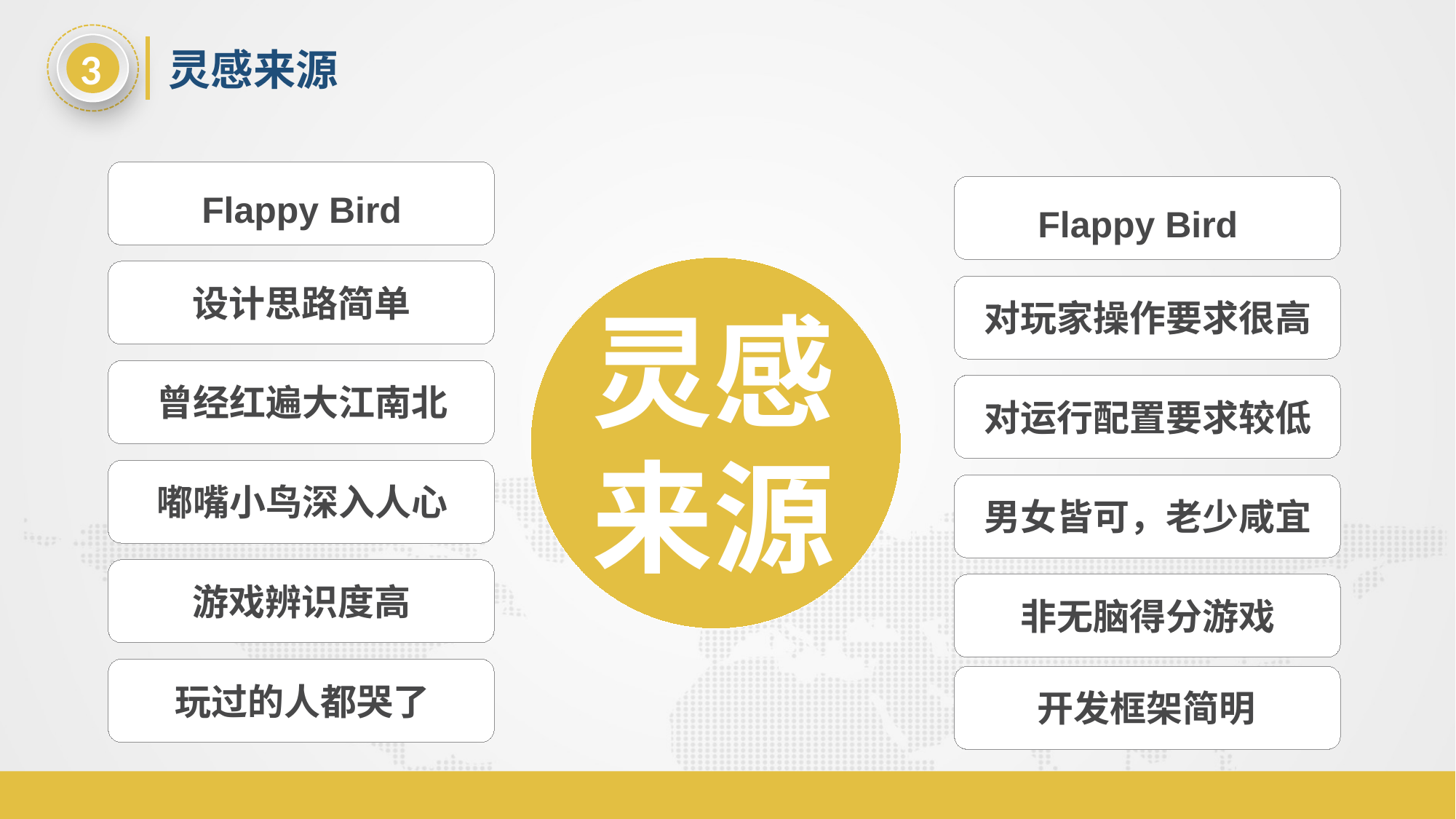

3

灵感来源

Flappy Bird

Flappy Bird

灵感来源

设计思路简单

对玩家操作要求很高

曾经红遍大江南北

对运行配置要求较低

嘟嘴小鸟深入人心

男女皆可，老少咸宜

游戏辨识度高

非无脑得分游戏

玩过的人都哭了

开发框架简明